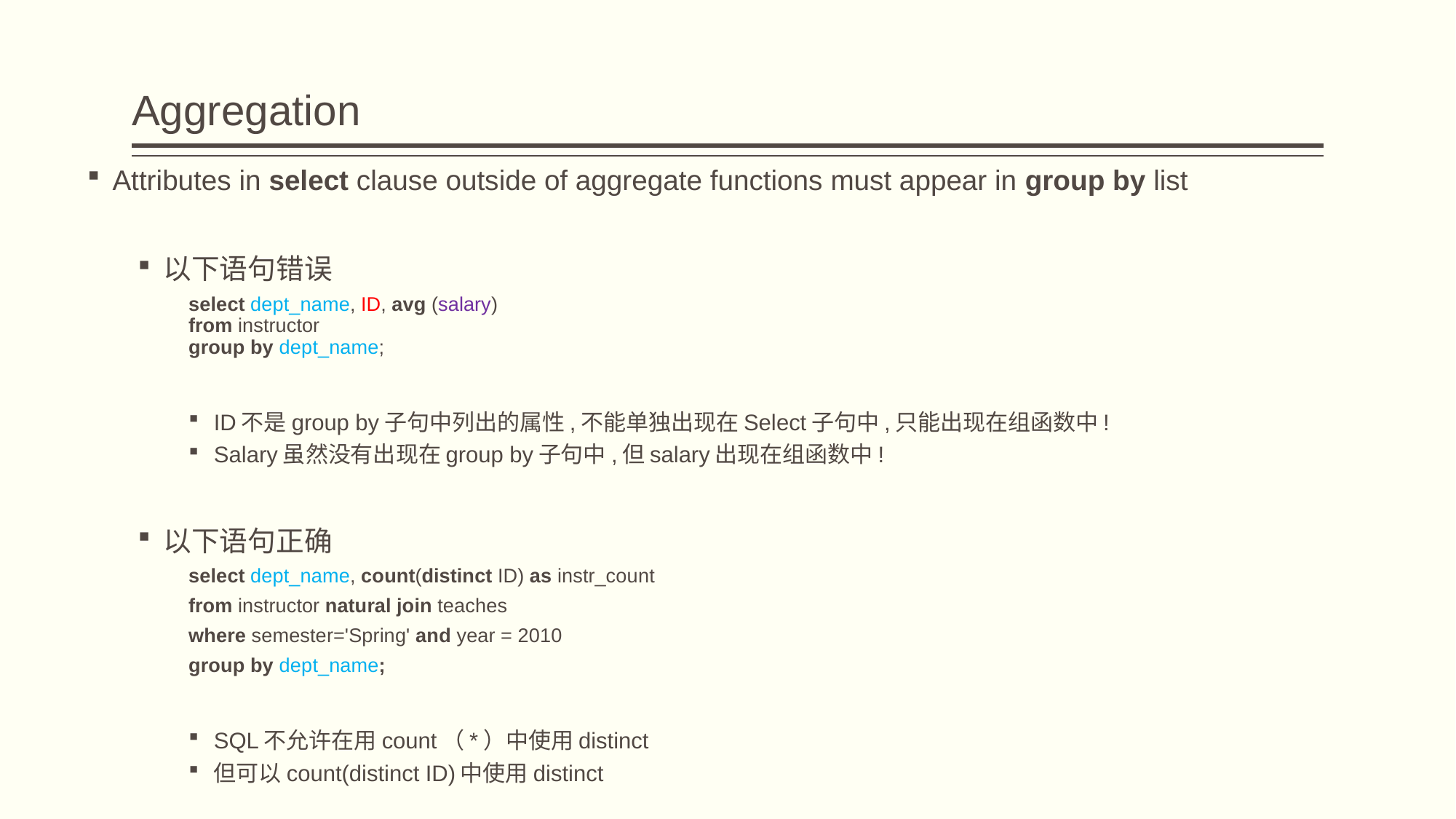

# Aggregation
Attributes in select clause outside of aggregate functions must appear in group by list

以下语句错误
select dept_name, ID, avg (salary)
from instructor
group by dept_name;

ID不是group by子句中列出的属性,不能单独出现在Select子句中,只能出现在组函数中!
Salary虽然没有出现在group by子句中,但salary出现在组函数中!

以下语句正确
select dept_name, count(distinct ID) as instr_count
from instructor natural join teaches
where semester='Spring' and year = 2010
group by dept_name;

SQL不允许在用count（*）中使用distinct
但可以count(distinct ID)中使用distinct